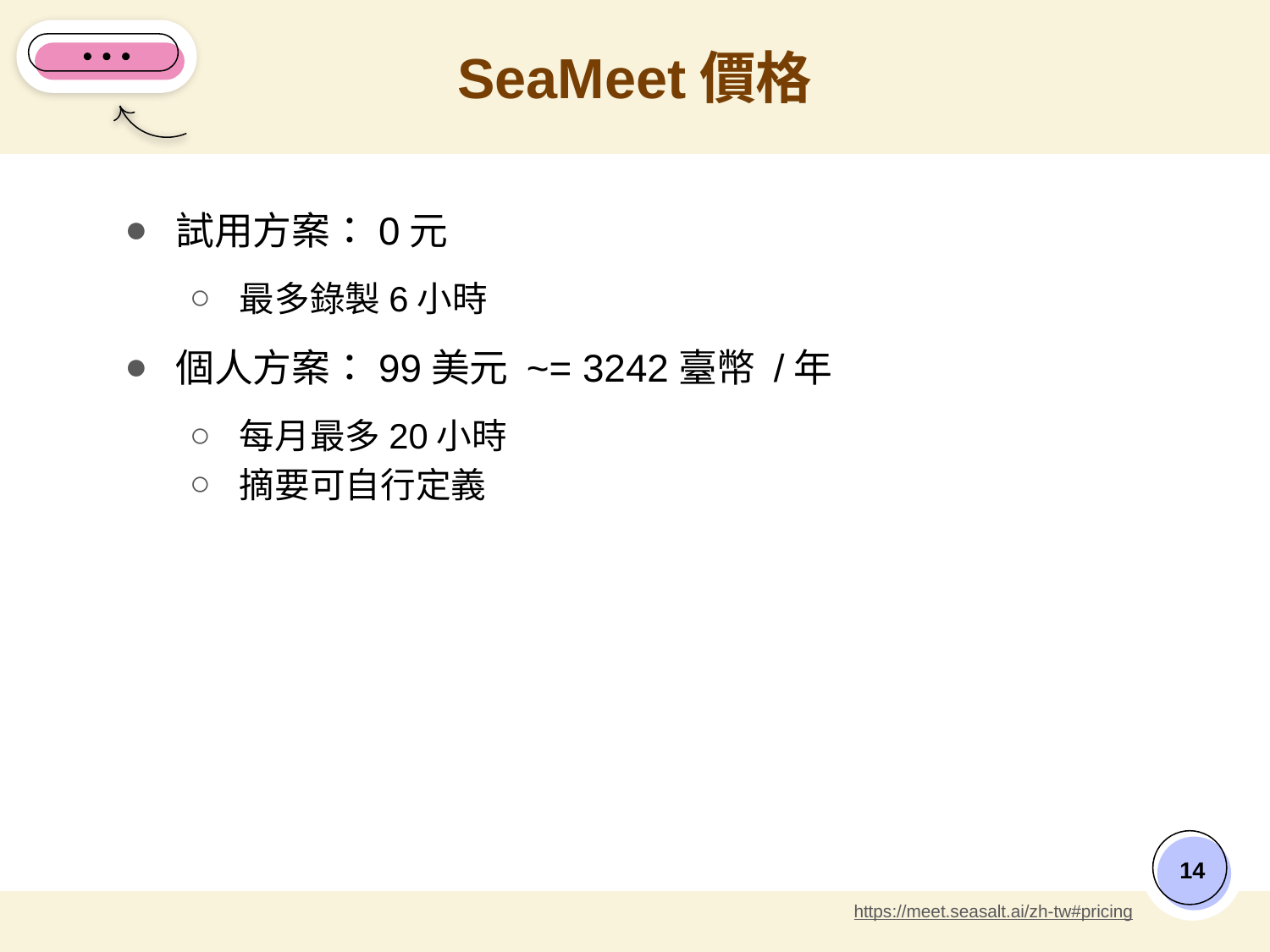

# SeaMeet價格
試用方案：0元
最多錄製6小時
個人方案：99美元 ~= 3242臺幣 /年
每月最多20小時
摘要可自行定義

14

https://meet.seasalt.ai/zh-tw#pricing